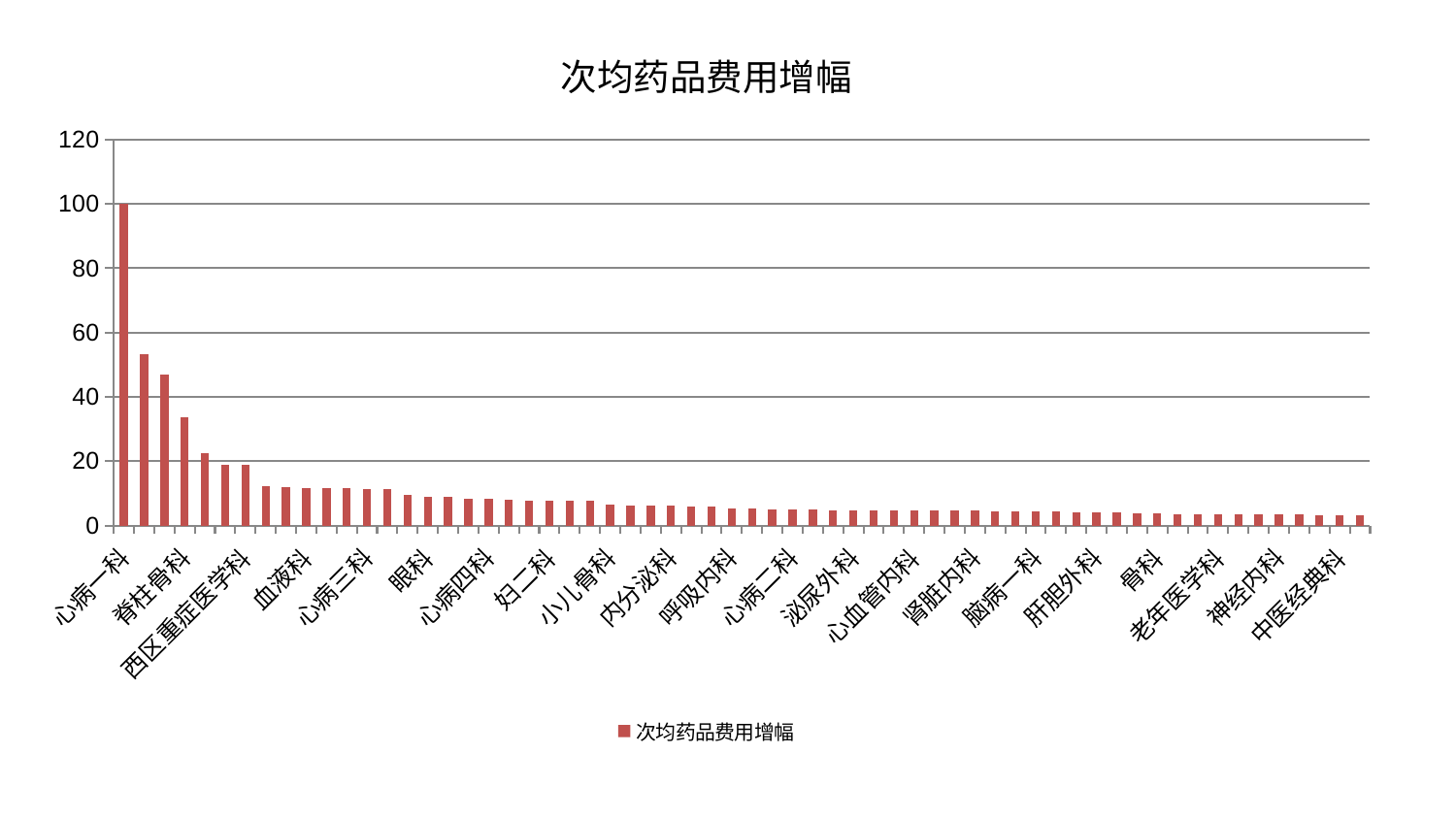

### Chart: 次均药品费用增幅

| Category | 次均药品费用增幅 |
|---|---|
| 心病一科 | 100.0 |
| 妇科妇二科合并 | 53.17040200417001 |
| 风湿病科 | 46.89385529918691 |
| 脊柱骨科 | 33.707218569455826 |
| 肝病科 | 22.530485696551533 |
| 康复科 | 18.998591661777947 |
| 西区重症医学科 | 18.991531261816508 |
| 脑病二科 | 12.358592893897708 |
| 治未病中心 | 11.979116499720876 |
| 血液科 | 11.718655120047437 |
| 东区重症医学科 | 11.68842285169233 |
| 周围血管科 | 11.579925628907366 |
| 心病三科 | 11.436786551355569 |
| 皮肤科 | 11.300615284503086 |
| 神经外科 | 9.45646370774018 |
| 眼科 | 8.937368408182037 |
| 肿瘤内科 | 8.887700882178146 |
| 脾胃病科 | 8.275127235384417 |
| 心病四科 | 8.25613090802159 |
| 普通外科 | 8.0397602471732 |
| 产科 | 7.830102610946046 |
| 妇二科 | 7.824462047645154 |
| 消化内科 | 7.6532146657907685 |
| 关节骨科 | 7.6344554023362114 |
| 小儿骨科 | 6.563227841291477 |
| 肛肠科 | 6.29063512615636 |
| 显微骨科 | 6.247389691322748 |
| 内分泌科 | 6.131043860181806 |
| 儿科 | 5.9996843811631715 |
| 身心医学科 | 5.785178760774551 |
| 呼吸内科 | 5.387501203583712 |
| 胸外科 | 5.134250491731859 |
| 小儿推拿科 | 5.00232791074163 |
| 心病二科 | 4.964987137192309 |
| 创伤骨科 | 4.875254027744467 |
| 脾胃科消化科合并 | 4.787023933938634 |
| 泌尿外科 | 4.777004648973937 |
| 中医外治中心 | 4.7715200377502125 |
| 美容皮肤科 | 4.713368639929645 |
| 心血管内科 | 4.693928423147882 |
| 耳鼻喉科 | 4.59826292165836 |
| 脑病三科 | 4.5810857347537 |
| 肾脏内科 | 4.539885095479709 |
| 重症医学科 | 4.409158747095777 |
| 东区肾病科 | 4.353403147393384 |
| 脑病一科 | 4.31224887120005 |
| 男科 | 4.245751257981654 |
| 综合内科 | 4.21442011222963 |
| 肝胆外科 | 4.182483459989007 |
| 妇科 | 4.022675376813524 |
| 肾病科 | 3.828494722748805 |
| 骨科 | 3.819671017428774 |
| 乳腺甲状腺外科 | 3.5226212325795085 |
| 微创骨科 | 3.4506019086222355 |
| 老年医学科 | 3.4448452958321742 |
| 推拿科 | 3.444143418202317 |
| 运动损伤骨科 | 3.4294895286330656 |
| 神经内科 | 3.3777934826387197 |
| 医院 | 3.332810718789479 |
| 针灸科 | 3.3079026801438833 |
| 中医经典科 | 3.0840727277855615 |
| 口腔科 | 3.069170332551587 |
18